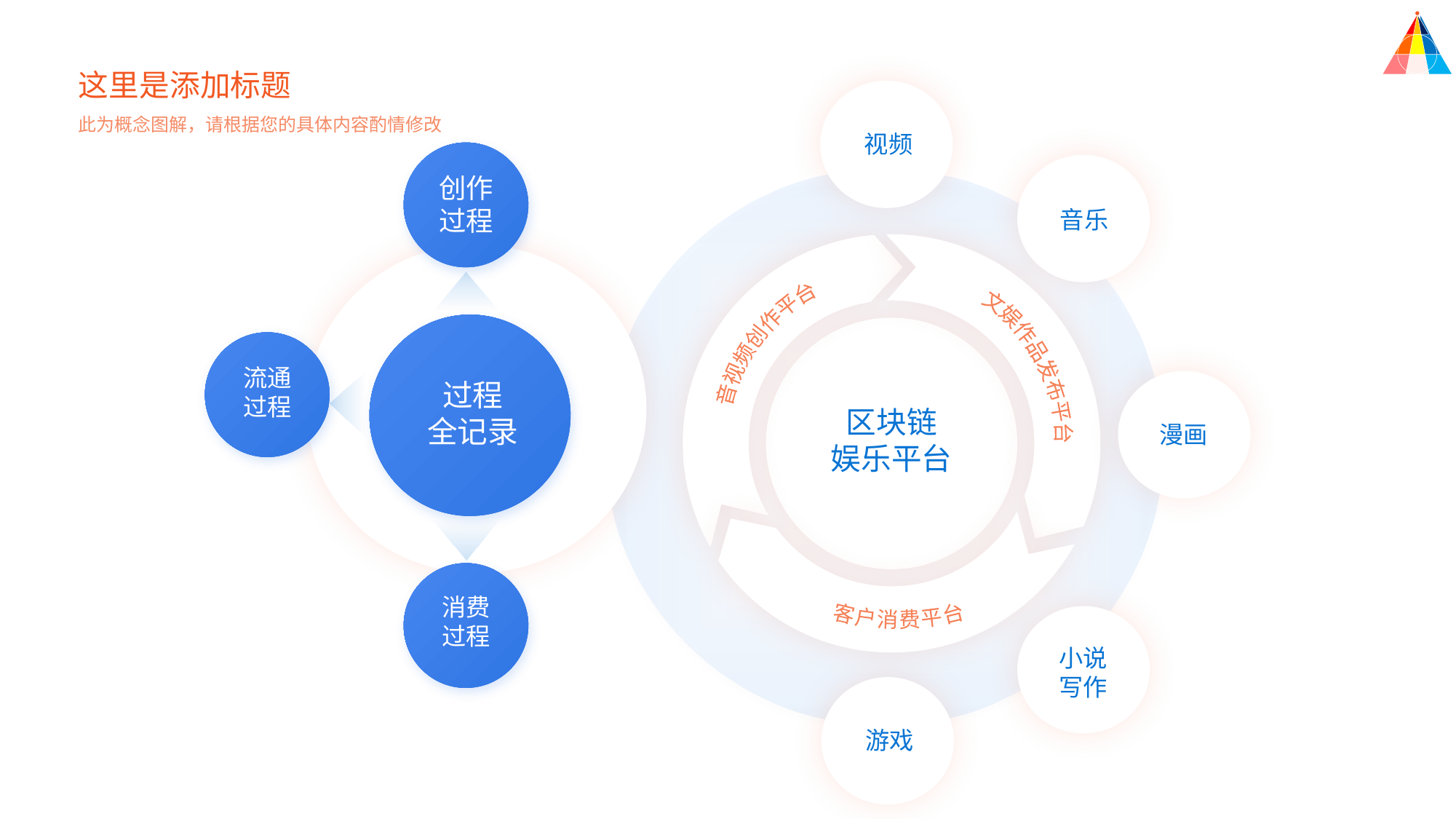

这里是添加标题
此为概念图解，请根据您的具体内容酌情修改

视频

创作
过程

音乐

音视频创作平台

文娱作品发布平台

流通
过程
过程
全记录

区块链
娱乐平台
漫画

客户消费平台

消费
过程

小说写作

游戏